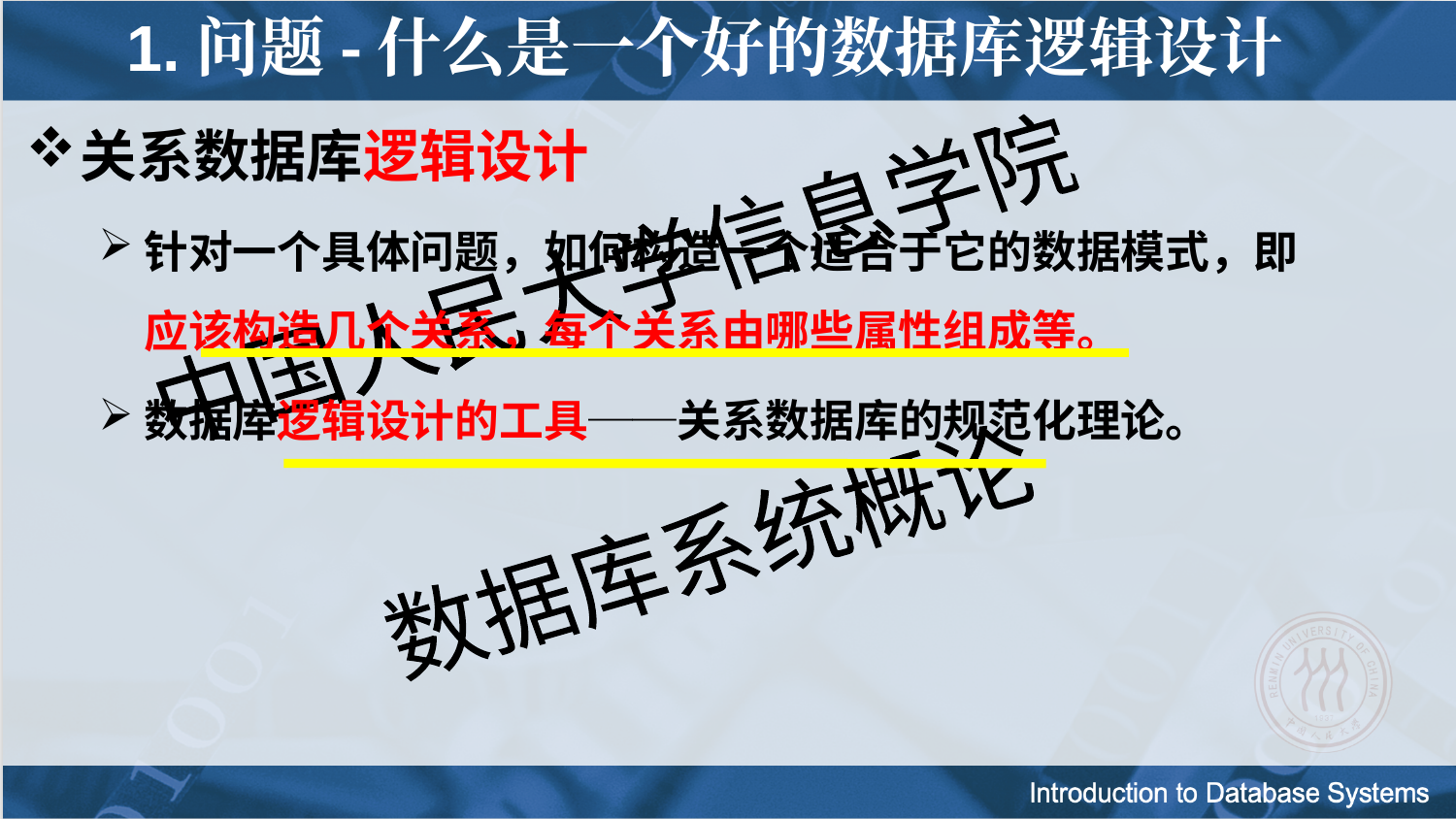

# 1.问题-什么是一个好的数据库逻辑设计
关系数据库逻辑设计
针对一个具体问题，如何构造一个适合于它的数据模式，即应该构造几个关系，每个关系由哪些属性组成等。
数据库逻辑设计的工具──关系数据库的规范化理论。